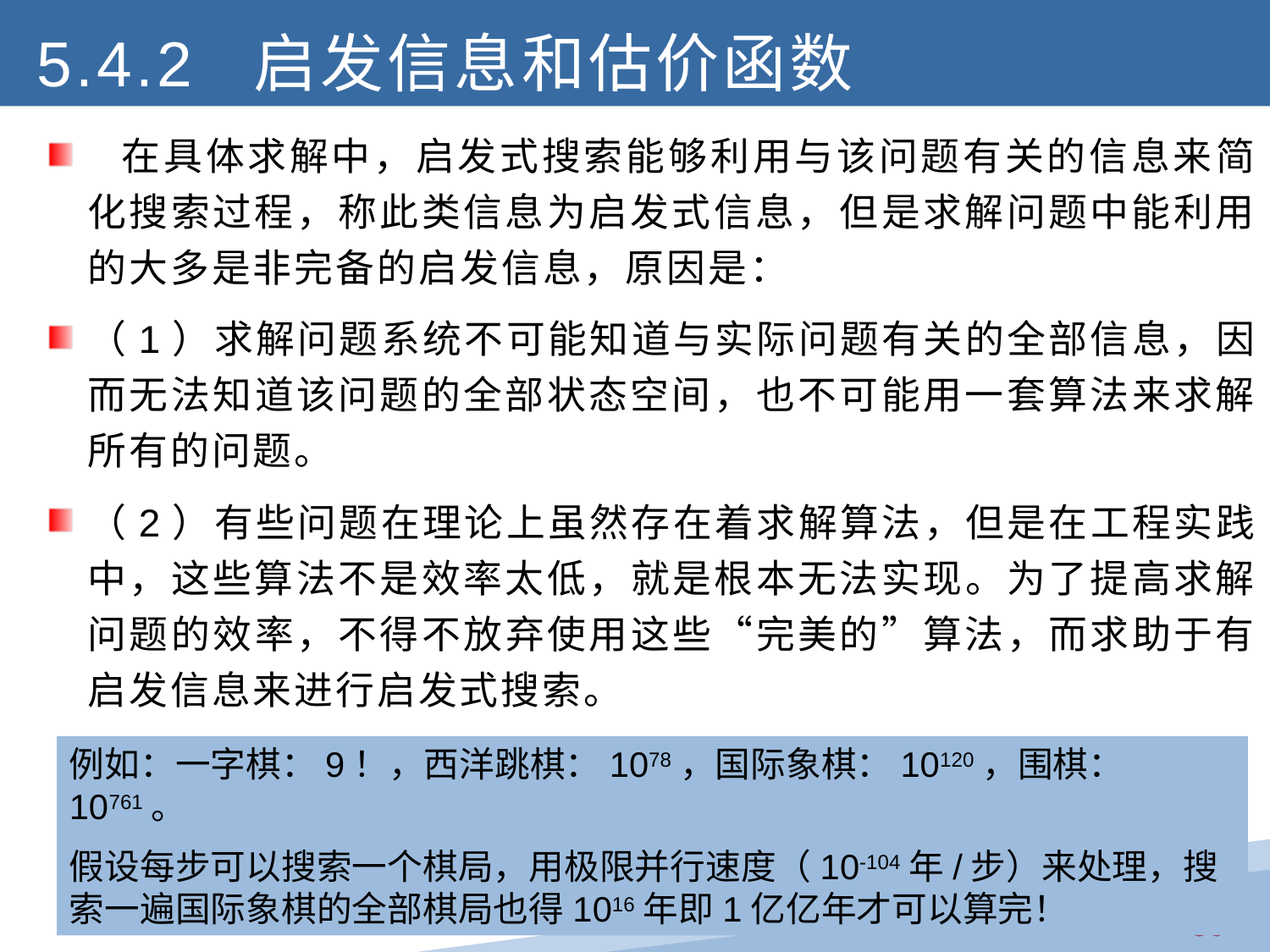

5.4.2  启发信息和估价函数
  在具体求解中，启发式搜索能够利用与该问题有关的信息来简化搜索过程，称此类信息为启发式信息，但是求解问题中能利用的大多是非完备的启发信息，原因是：
（1）求解问题系统不可能知道与实际问题有关的全部信息，因而无法知道该问题的全部状态空间，也不可能用一套算法来求解所有的问题。
（2）有些问题在理论上虽然存在着求解算法，但是在工程实践中，这些算法不是效率太低，就是根本无法实现。为了提高求解问题的效率，不得不放弃使用这些“完美的”算法，而求助于有启发信息来进行启发式搜索。
例如：一字棋：9！，西洋跳棋：1078，国际象棋：10120，围棋：10761。
假设每步可以搜索一个棋局，用极限并行速度（10-104年/步）来处理，搜索一遍国际象棋的全部棋局也得1016年即1亿亿年才可以算完！

80